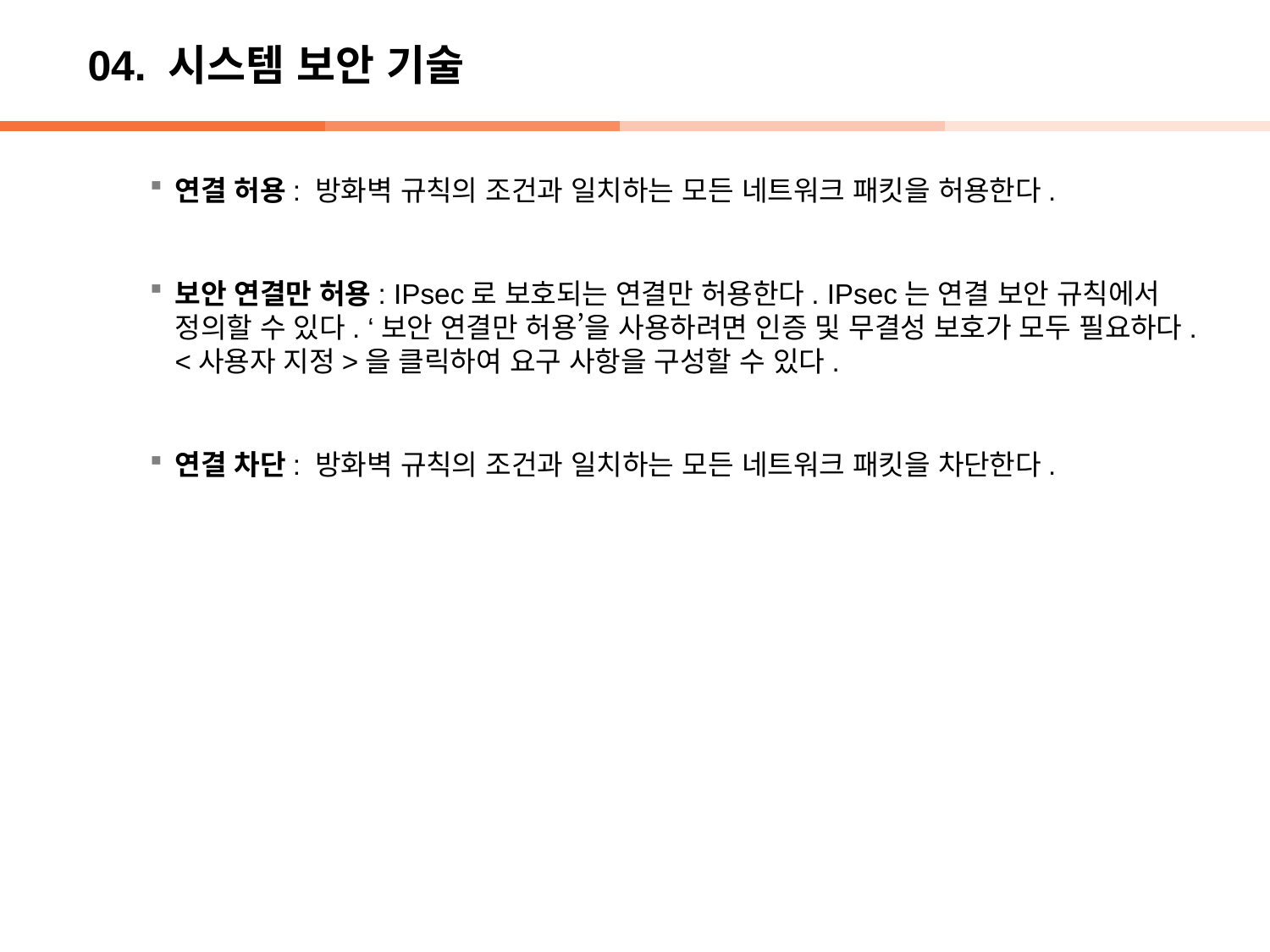

# 04. 시스템 보안 기술
연결 허용: 방화벽 규칙의 조건과 일치하는 모든 네트워크 패킷을 허용한다.

보안 연결만 허용: IPsec로 보호되는 연결만 허용한다. IPsec는 연결 보안 규칙에서 정의할 수 있다. ‘보안 연결만 허용’을 사용하려면 인증 및 무결성 보호가 모두 필요하다. <사용자 지정>을 클릭하여 요구 사항을 구성할 수 있다.

연결 차단: 방화벽 규칙의 조건과 일치하는 모든 네트워크 패킷을 차단한다.